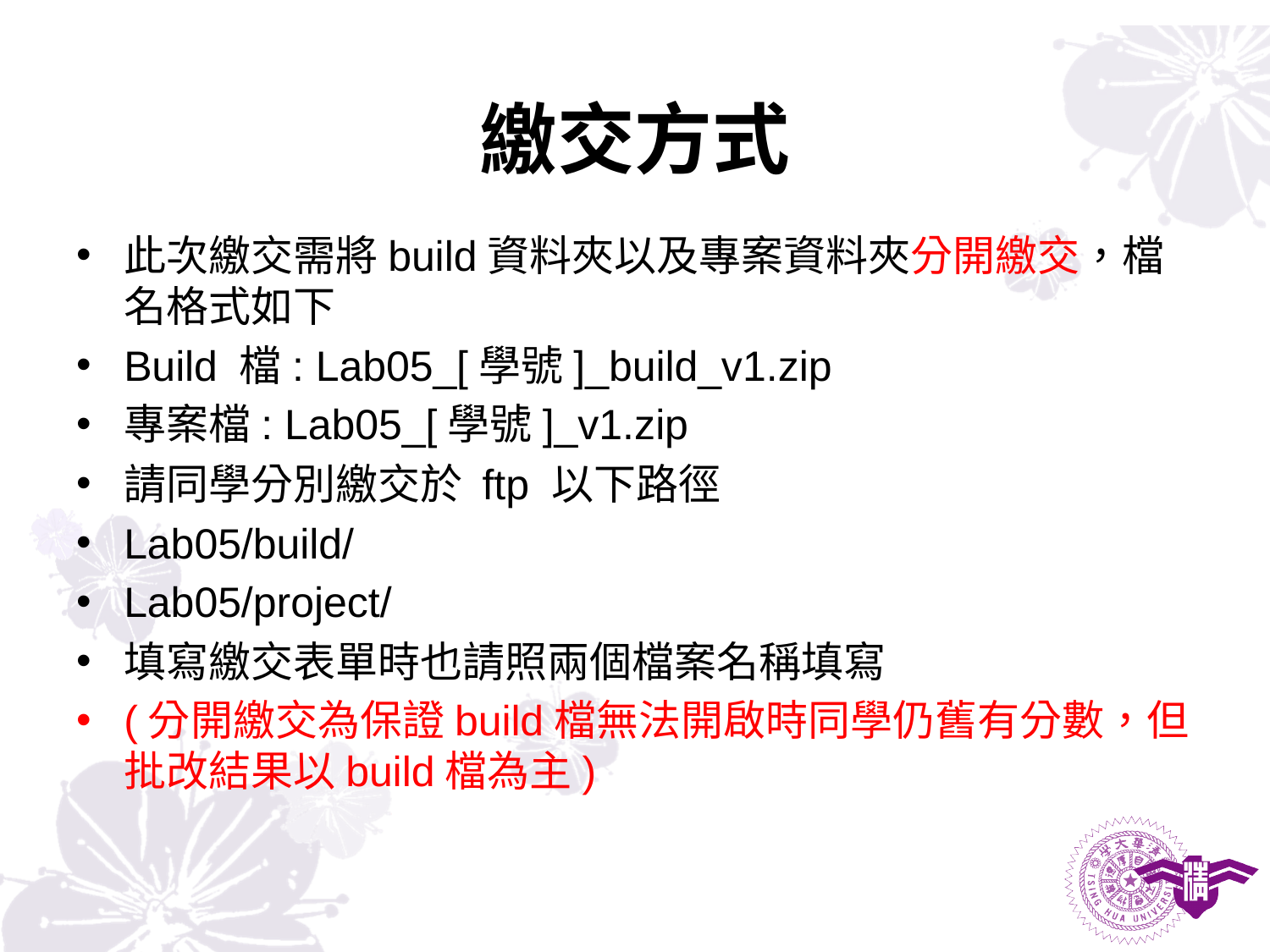

# 繳交方式
此次繳交需將build資料夾以及專案資料夾分開繳交，檔 名格式如下
Build 檔: Lab05_[學號]_build_v1.zip
專案檔: Lab05_[學號]_v1.zip
請同學分別繳交於 ftp 以下路徑
Lab05/build/
Lab05/project/
填寫繳交表單時也請照兩個檔案名稱填寫
(分開繳交為保證build檔無法開啟時同學仍舊有分數，但批改結果以build檔為主)